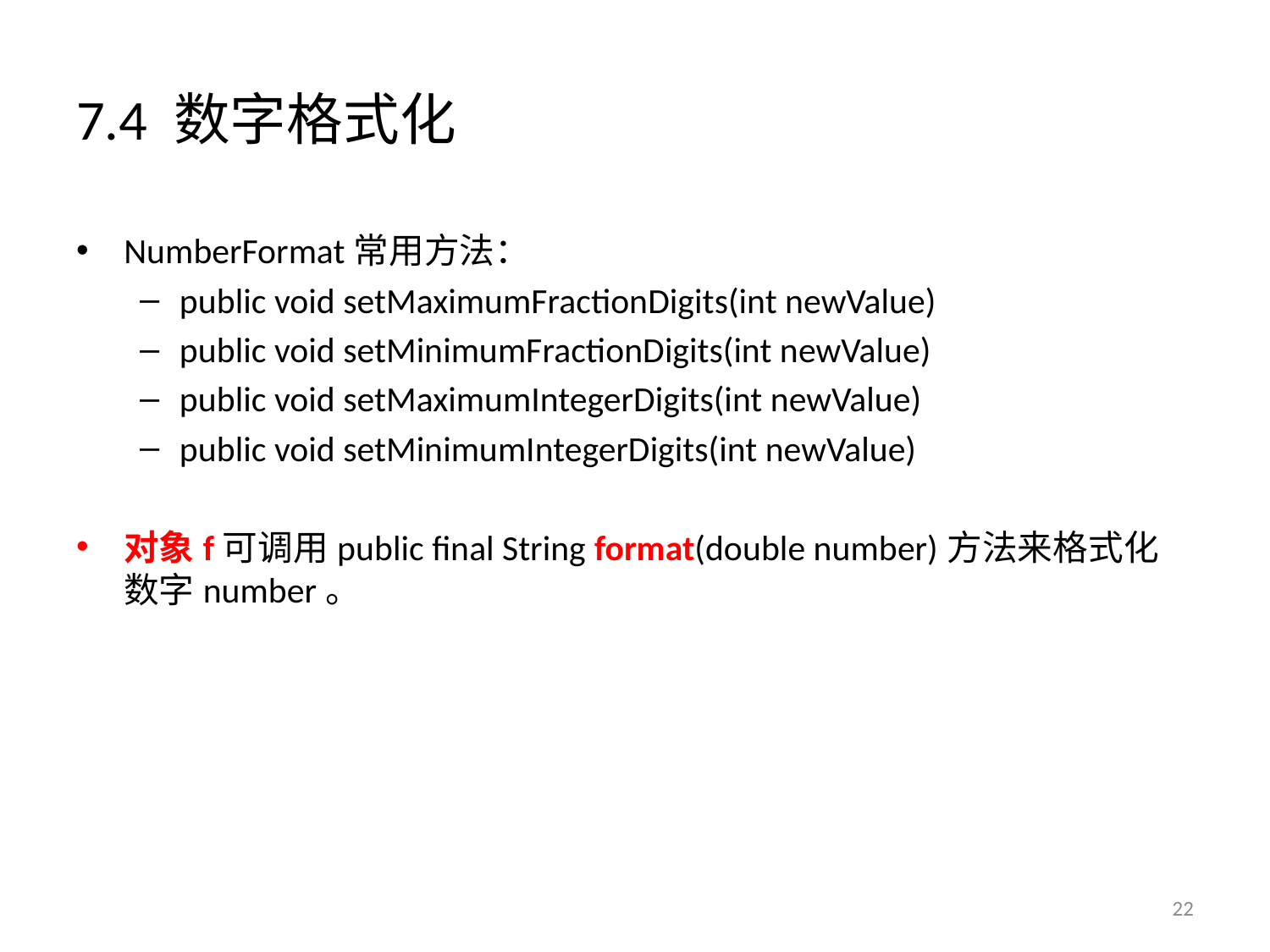

# 7.4 数字格式化
NumberFormat常用方法：
public void setMaximumFractionDigits(int newValue)
public void setMinimumFractionDigits(int newValue)
public void setMaximumIntegerDigits(int newValue)
public void setMinimumIntegerDigits(int newValue)

对象f可调用public final String format(double number)方法来格式化数字number。

22